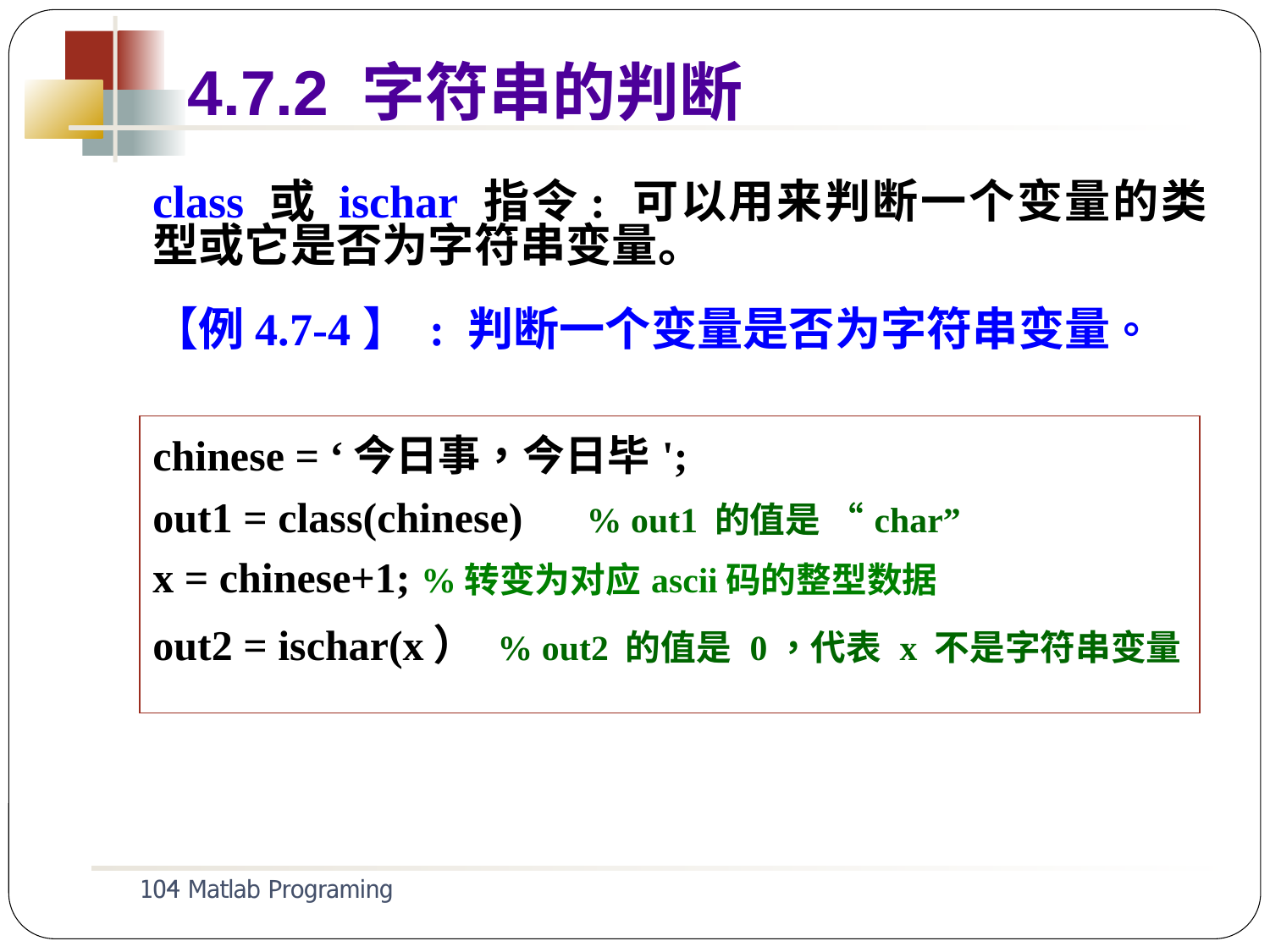

4.7.2 字符串的判断
class 或 ischar 指令: 可以用来判断一个变量的类型或它是否为字符串变量。

【例4.7-4】 : 判断一个变量是否为字符串变量。
| chinese = ‘今日事，今日毕'; out1 = class(chinese) % out1 的值是 “char” x = chinese+1; %转变为对应ascii码的整型数据 out2 = ischar(x） % out2 的值是 0，代表 x 不是字符串变量 |
| --- |
104 Matlab Programing